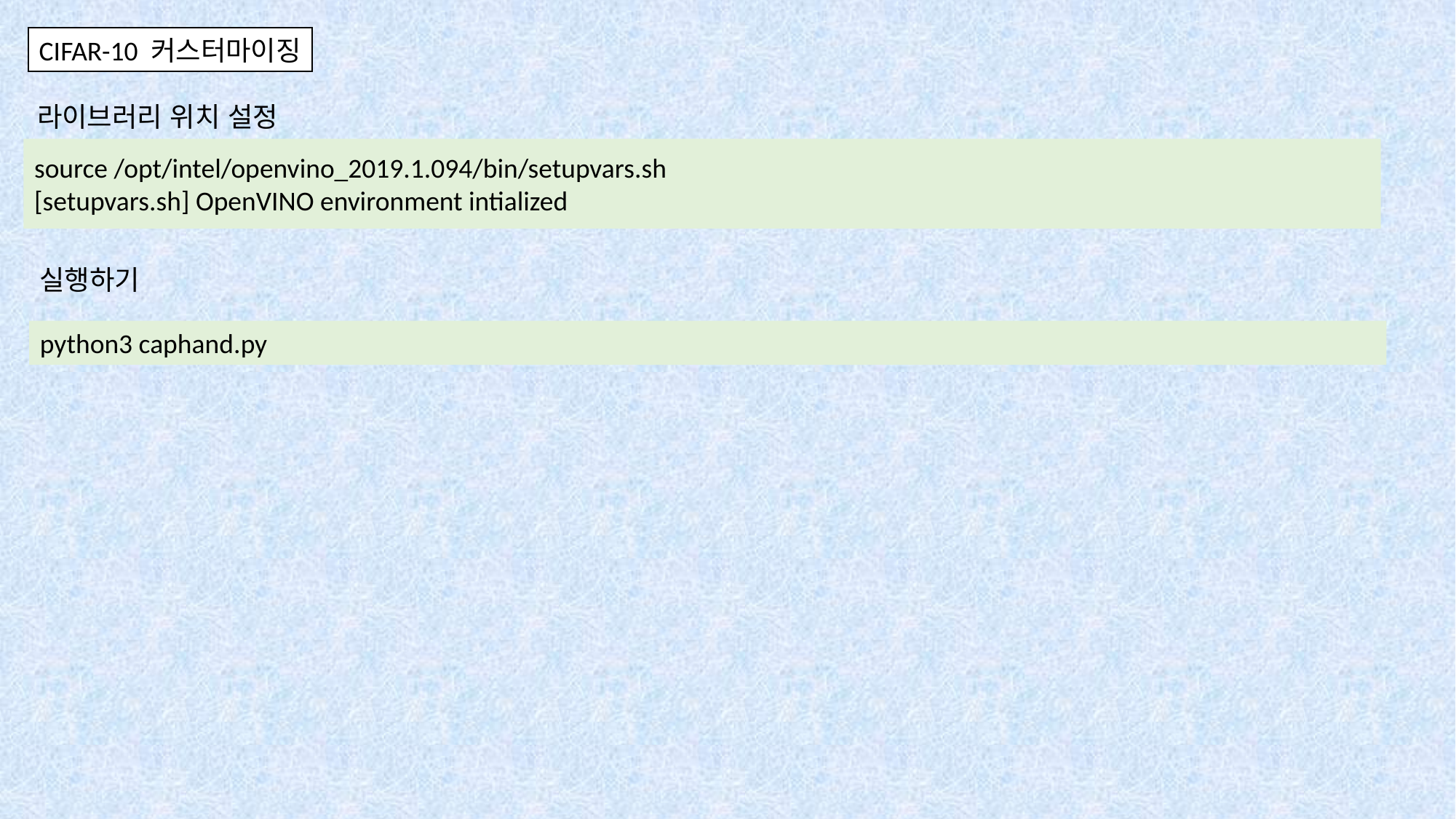

CIFAR-10 커스터마이징
라이브러리 위치 설정
source /opt/intel/openvino_2019.1.094/bin/setupvars.sh
[setupvars.sh] OpenVINO environment intialized
실행하기
python3 caphand.py